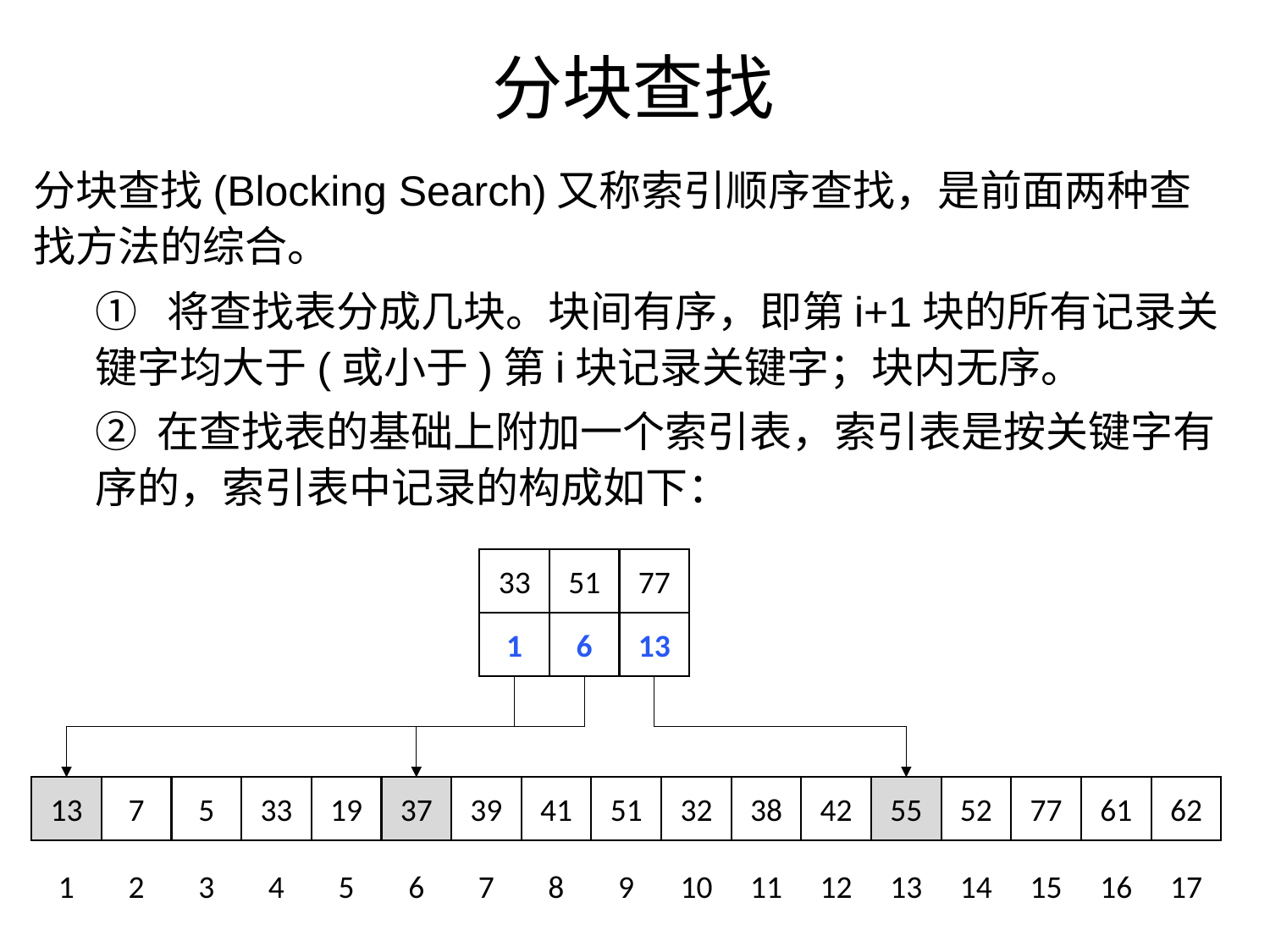

分块查找
分块查找(Blocking Search)又称索引顺序查找，是前面两种查找方法的综合。
①  将查找表分成几块。块间有序，即第i+1块的所有记录关键字均大于(或小于)第i块记录关键字；块内无序。
② 在查找表的基础上附加一个索引表，索引表是按关键字有序的，索引表中记录的构成如下：
33
51
77
1
6
13
13
7
5
33
19
37
39
41
51
32
38
42
55
52
77
61
62
1
2
3
4
5
6
7
8
9
10
11
12
13
14
15
16
17